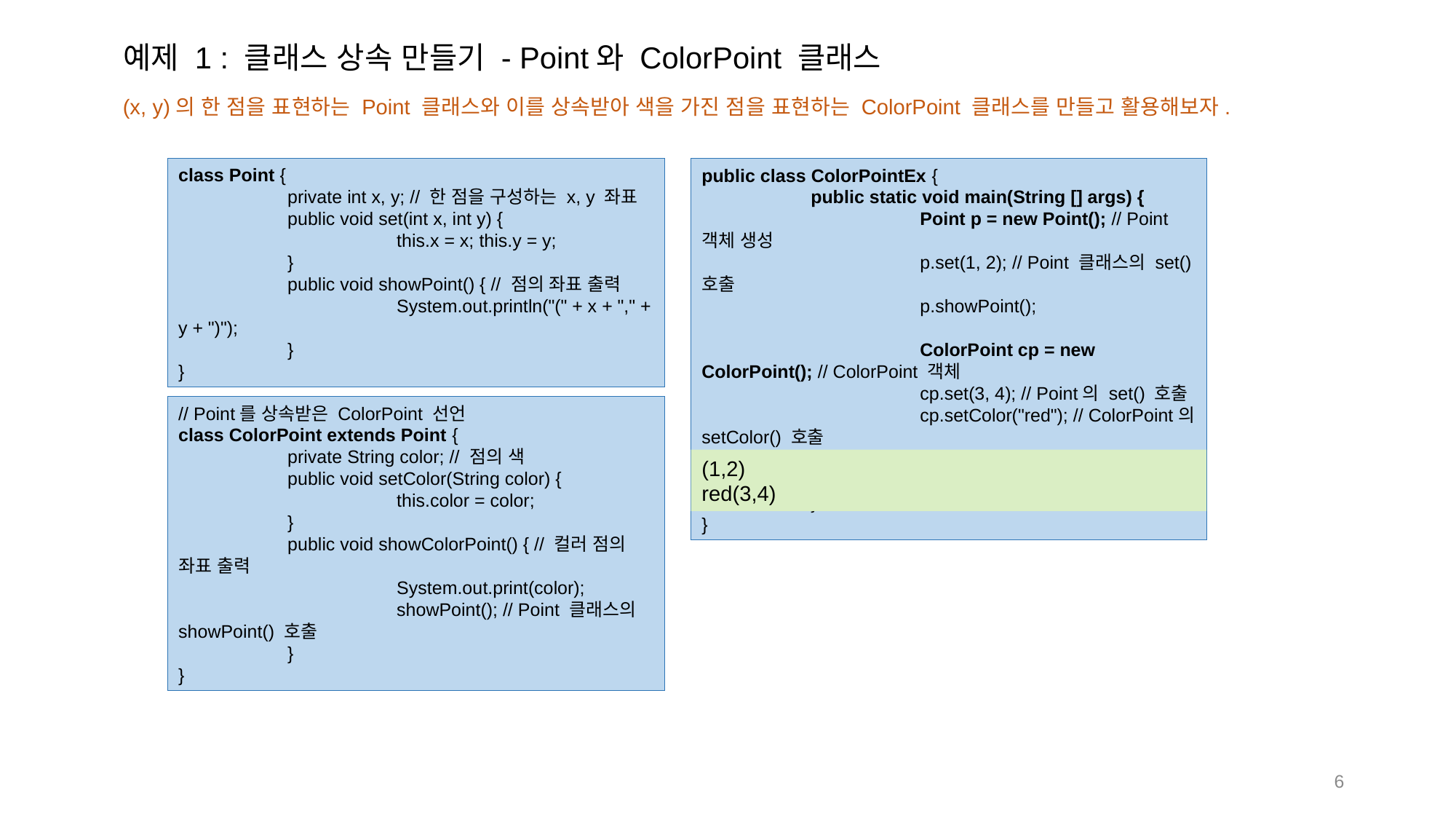

# 예제 1 : 클래스 상속 만들기 - Point와 ColorPoint 클래스
(x, y)의 한 점을 표현하는 Point 클래스와 이를 상속받아 색을 가진 점을 표현하는 ColorPoint 클래스를 만들고 활용해보자.
class Point {
	private int x, y; // 한 점을 구성하는 x, y 좌표
	public void set(int x, int y) {
		this.x = x; this.y = y;
	}
	public void showPoint() { // 점의 좌표 출력
		System.out.println("(" + x + "," + y + ")");
	}
}
public class ColorPointEx {
	public static void main(String [] args) {
		Point p = new Point(); // Point 객체 생성
		p.set(1, 2); // Point 클래스의 set() 호출
		p.showPoint();

		ColorPoint cp = new ColorPoint(); // ColorPoint 객체
		cp.set(3, 4); // Point의 set() 호출
		cp.setColor("red"); // ColorPoint의 setColor() 호출
		cp.showColorPoint(); // 컬러와 좌표 출력
	}
}
// Point를 상속받은 ColorPoint 선언
class ColorPoint extends Point {
	private String color; // 점의 색
	public void setColor(String color) {
		this.color = color;
	}
	public void showColorPoint() { // 컬러 점의 좌표 출력
		System.out.print(color);
		showPoint(); // Point 클래스의 showPoint() 호출
	}
}
(1,2)
red(3,4)
6